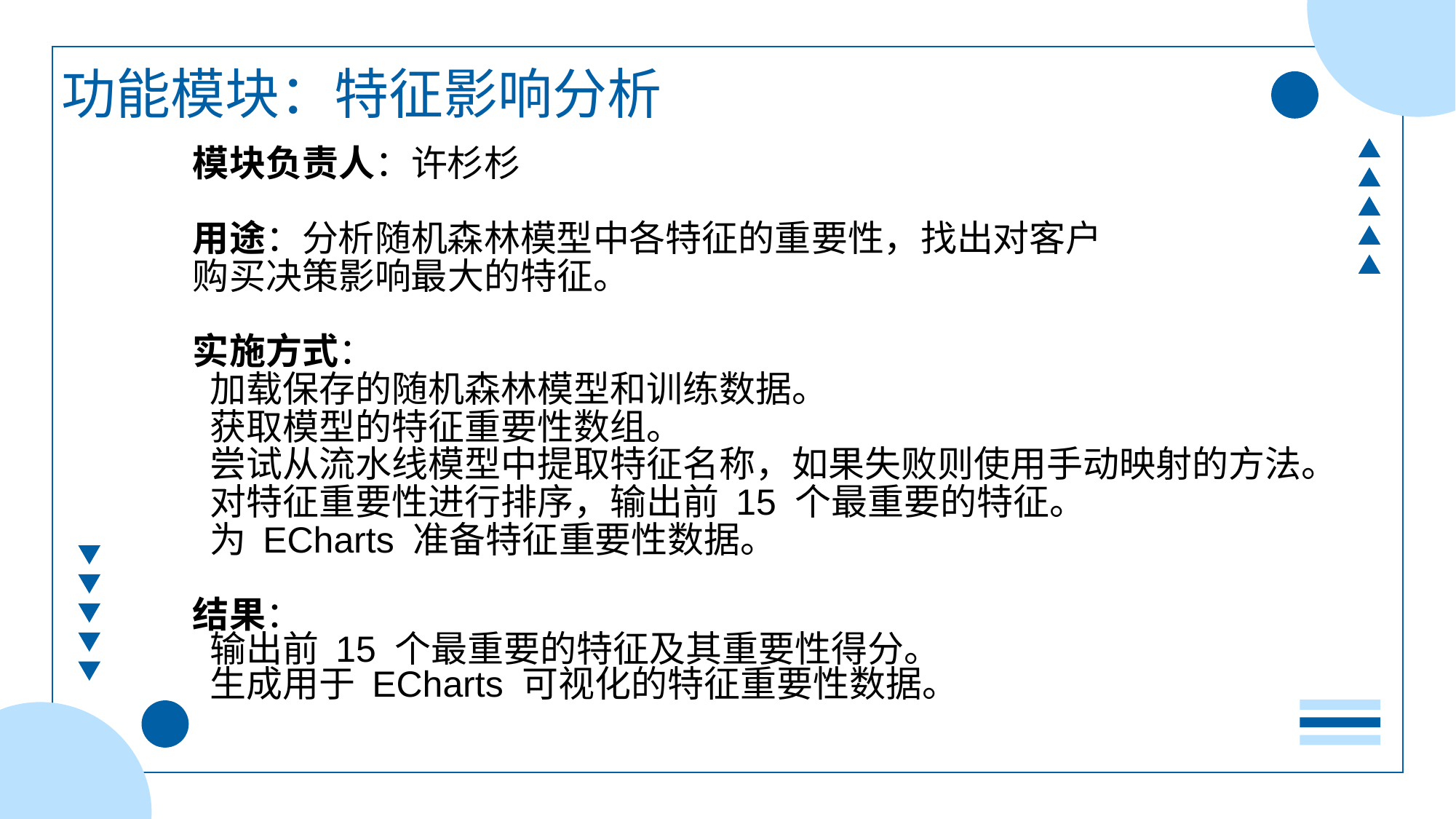

功能模块：特征影响分析
模块负责人：许杉杉

用途：分析随机森林模型中各特征的重要性，找出对客户
购买决策影响最大的特征。

实施方式：
 加载保存的随机森林模型和训练数据。
 获取模型的特征重要性数组。
 尝试从流水线模型中提取特征名称，如果失败则使用手动映射的方法。
 对特征重要性进行排序，输出前 15 个最重要的特征。
 为 ECharts 准备特征重要性数据。

结果：
 输出前 15 个最重要的特征及其重要性得分。
 生成用于 ECharts 可视化的特征重要性数据。